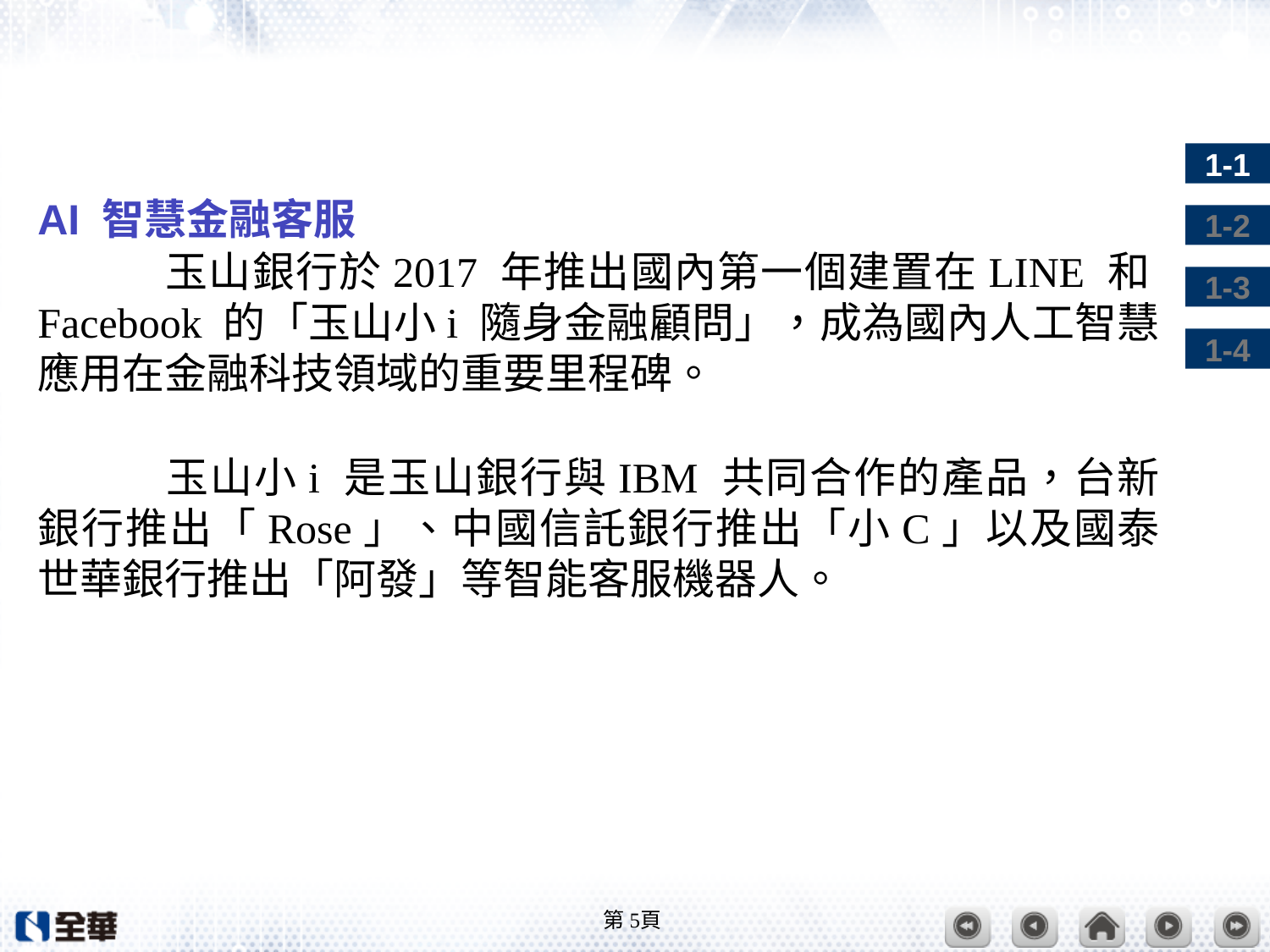

#
AI 智慧金融客服
	玉山銀行於2017 年推出國內第一個建置在LINE 和Facebook 的「玉山小i 隨身金融顧問」，成為國內人工智慧應用在金融科技領域的重要里程碑。

	玉山小i 是玉山銀行與IBM 共同合作的產品，台新銀行推出「Rose」、中國信託銀行推出「小C」以及國泰世華銀行推出「阿發」等智能客服機器人。